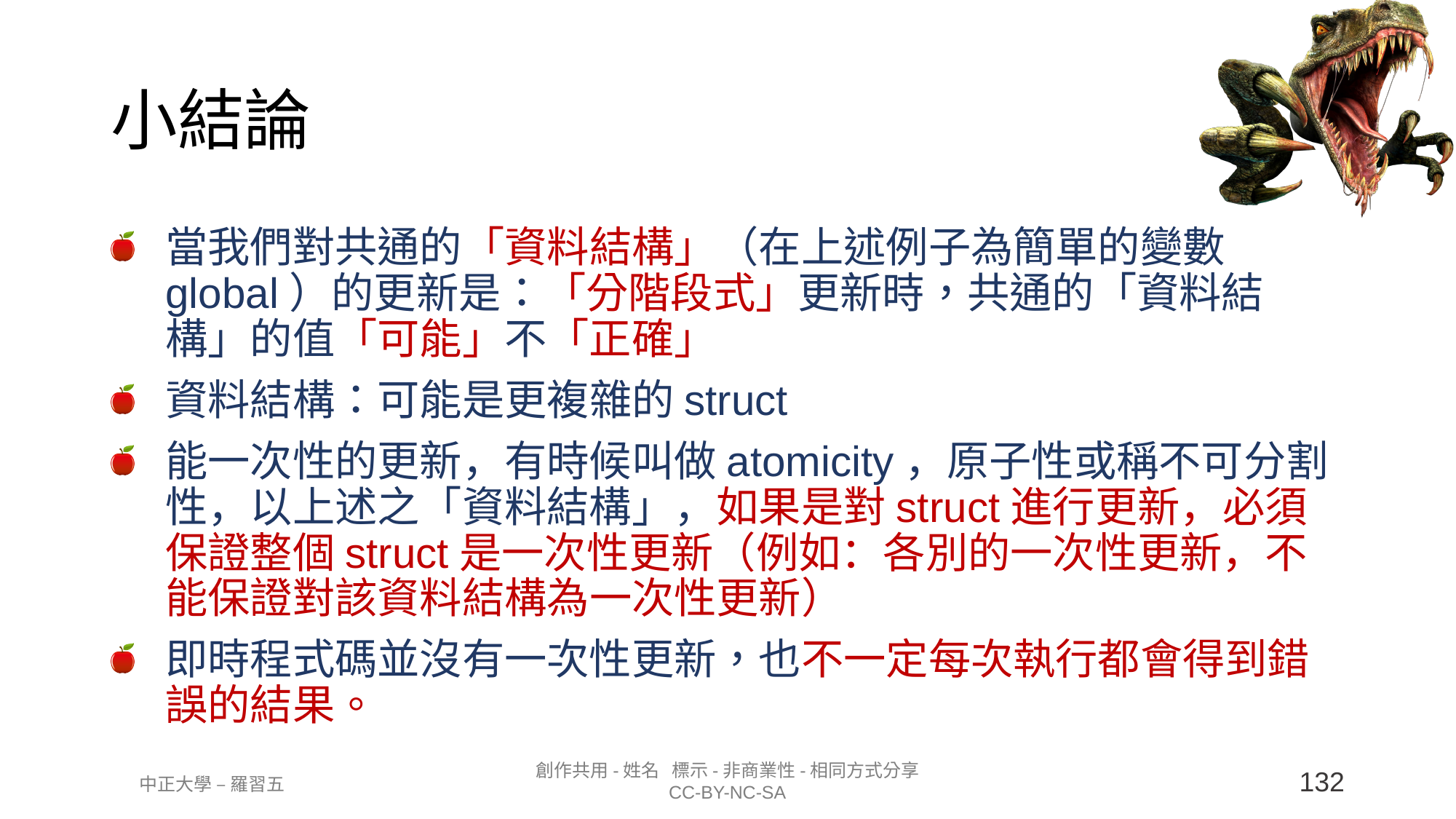

# 小結論
當我們對共通的「資料結構」（在上述例子為簡單的變數global）的更新是：「分階段式」更新時，共通的「資料結構」的值「可能」不「正確」
資料結構：可能是更複雜的struct
能一次性的更新，有時候叫做atomicity，原子性或稱不可分割性，以上述之「資料結構」，如果是對struct進行更新，必須保證整個struct是一次性更新（例如：各別的一次性更新，不能保證對該資料結構為一次性更新）
即時程式碼並沒有一次性更新，也不一定每次執行都會得到錯誤的結果。